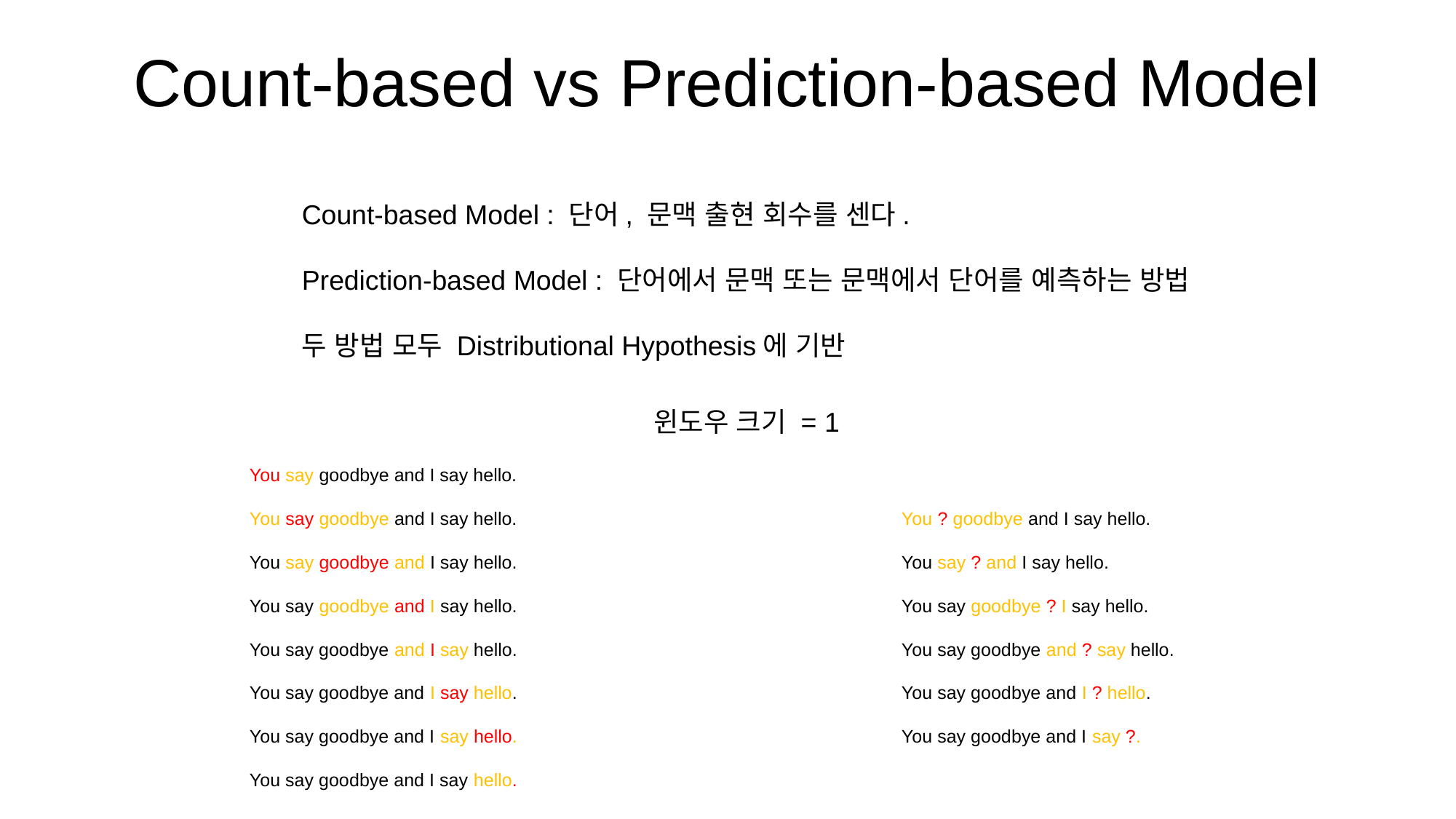

Count-based vs Prediction-based Model
Count-based Model : 단어, 문맥 출현 회수를 센다.

Prediction-based Model : 단어에서 문맥 또는 문맥에서 단어를 예측하는 방법

두 방법 모두 Distributional Hypothesis에 기반
윈도우 크기 = 1
You say goodbye and I say hello.

You say goodbye and I say hello.

You say goodbye and I say hello.

You say goodbye and I say hello.

You say goodbye and I say hello.

You say goodbye and I say hello.

You say goodbye and I say hello.

You say goodbye and I say hello.

You ? goodbye and I say hello.

You say ? and I say hello.

You say goodbye ? I say hello.

You say goodbye and ? say hello.

You say goodbye and I ? hello.

You say goodbye and I say ?.